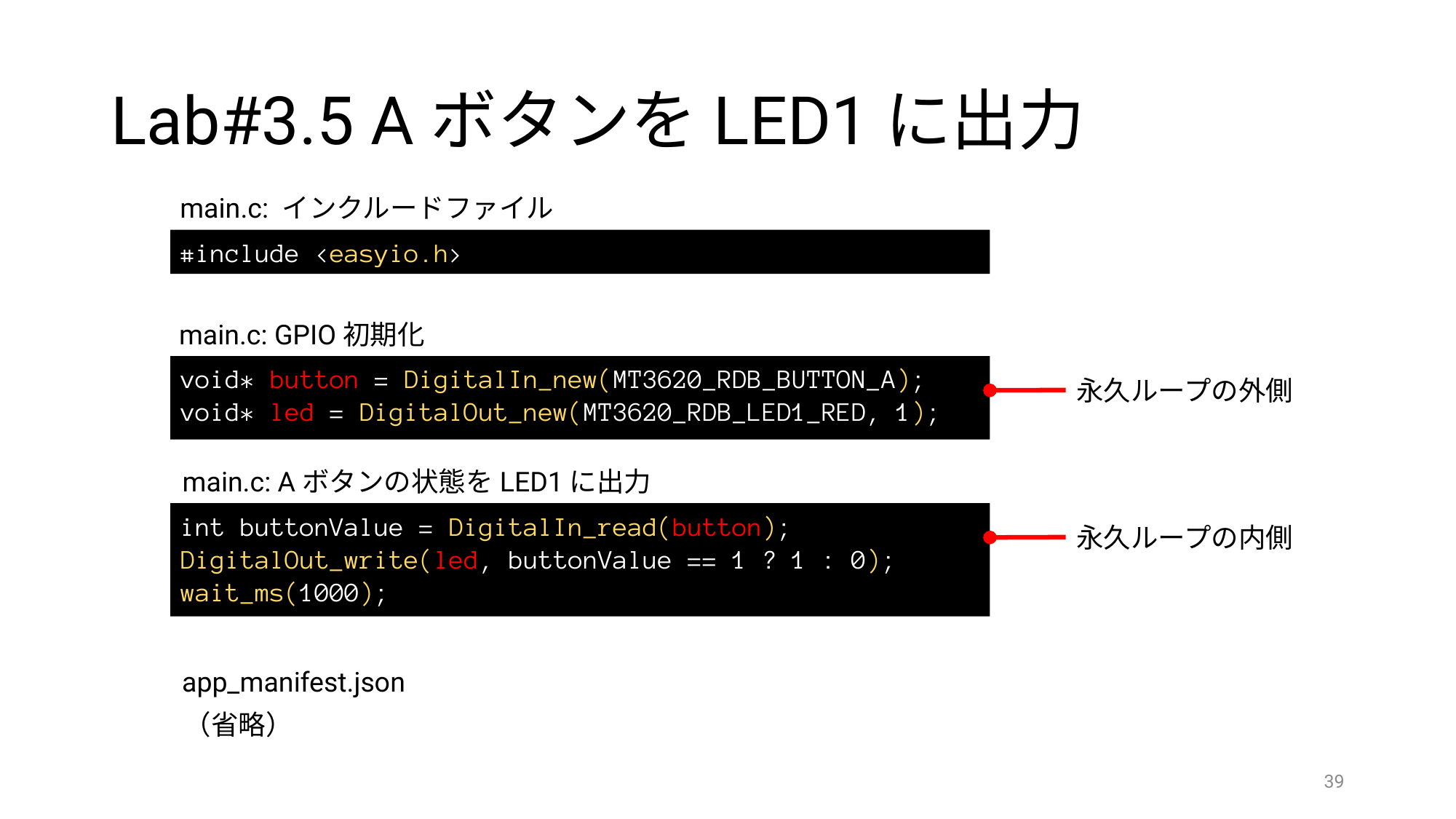

# Lab#3.5 AボタンをLED1に出力
main.c: インクルードファイル
#include <easyio.h>
main.c: GPIO初期化
void* button = DigitalIn_new(MT3620_RDB_BUTTON_A);
void* led = DigitalOut_new(MT3620_RDB_LED1_RED, 1);
永久ループの外側
main.c: Aボタンの状態をLED1に出力
int buttonValue = DigitalIn_read(button);
DigitalOut_write(led, buttonValue == 1 ? 1 : 0);
wait_ms(1000);
永久ループの内側
app_manifest.json
（省略）
39